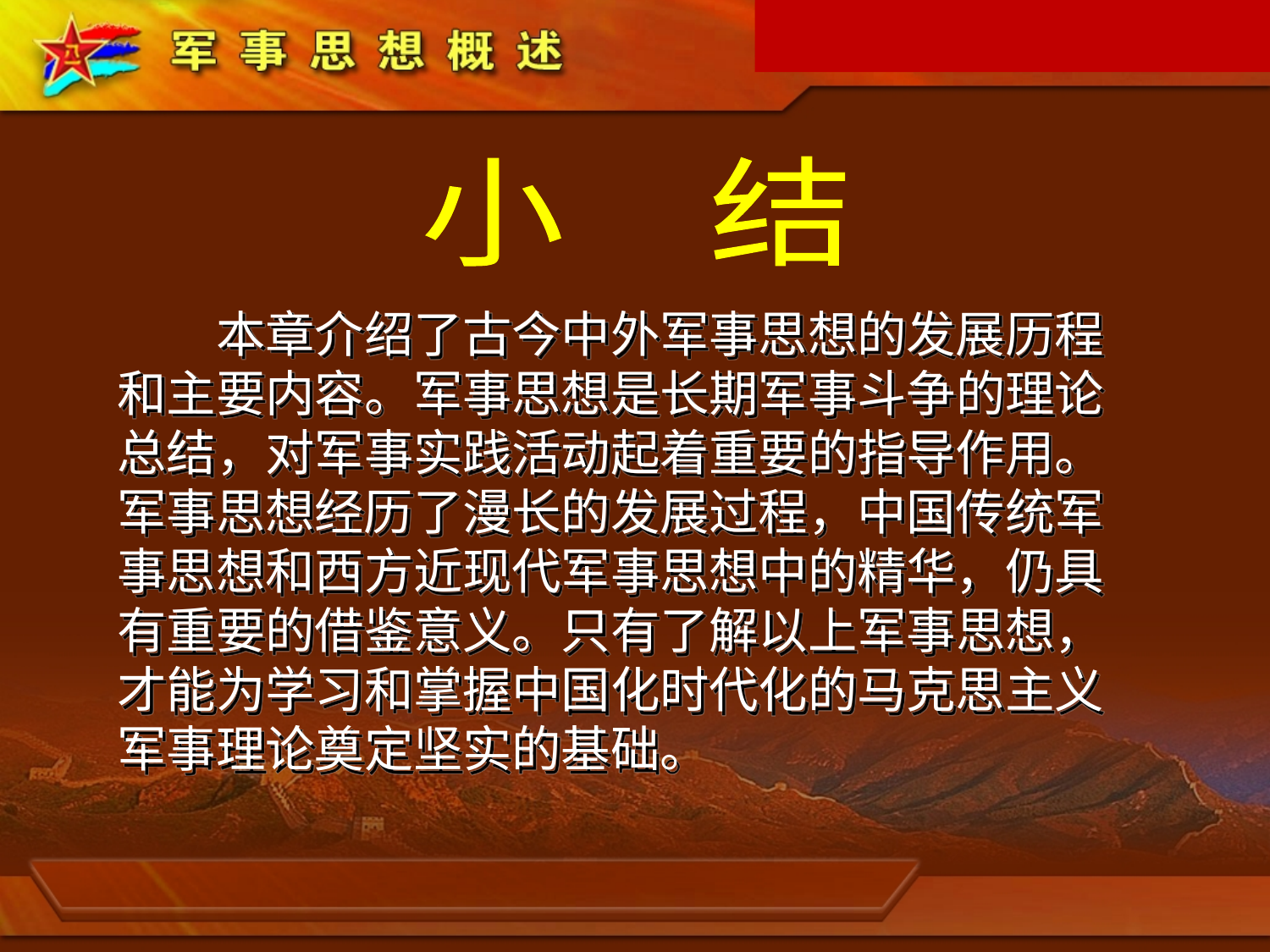

小　结
　　本章介绍了古今中外军事思想的发展历程和主要内容。军事思想是长期军事斗争的理论总结，对军事实践活动起着重要的指导作用。军事思想经历了漫长的发展过程，中国传统军事思想和西方近现代军事思想中的精华，仍具有重要的借鉴意义。只有了解以上军事思想，才能为学习和掌握中国化时代化的马克思主义军事理论奠定坚实的基础。